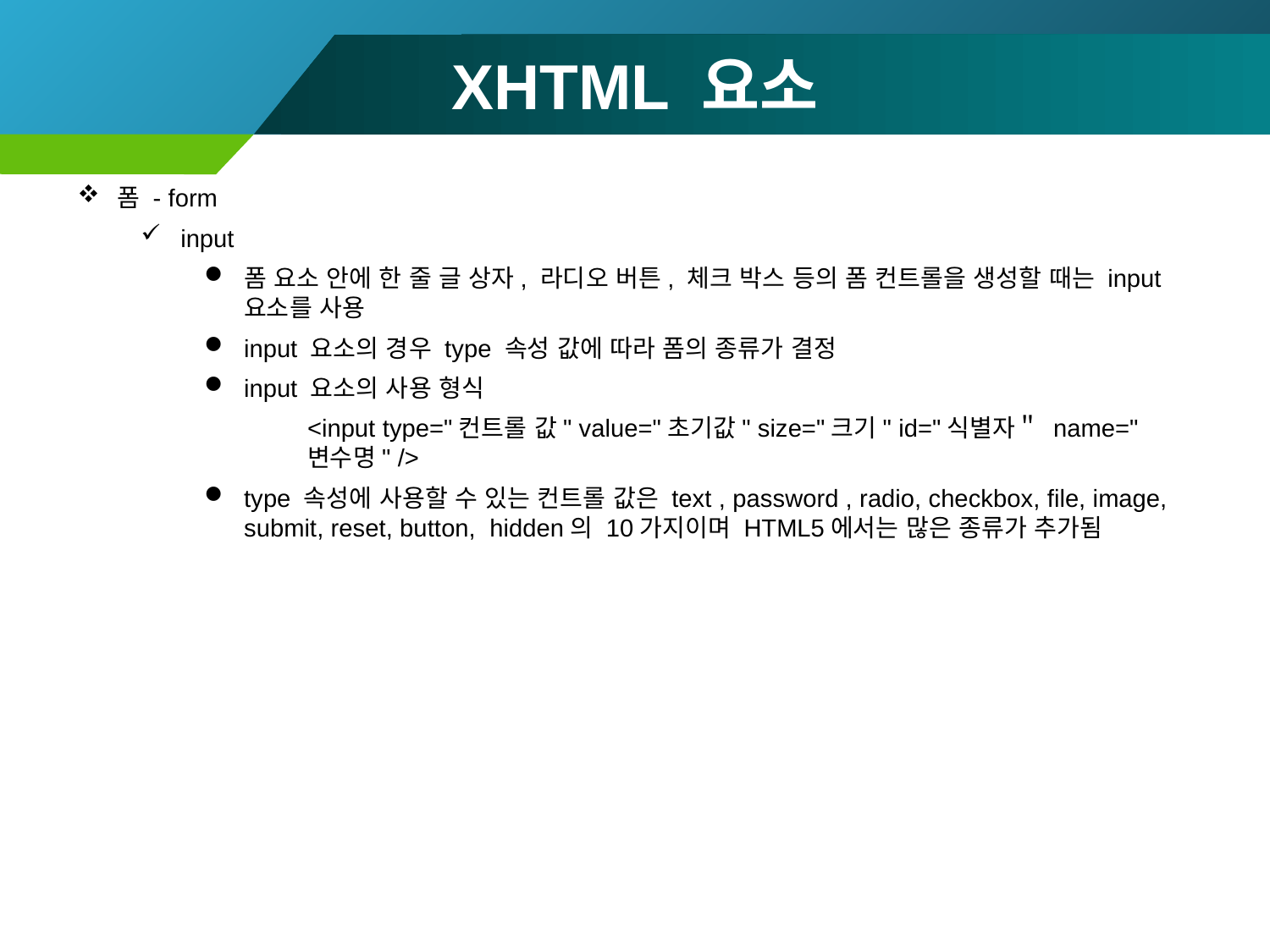

# XHTML 요소
폼 - form
input
폼 요소 안에 한 줄 글 상자, 라디오 버튼, 체크 박스 등의 폼 컨트롤을 생성할 때는 input 요소를 사용
input 요소의 경우 type 속성 값에 따라 폼의 종류가 결정
input 요소의 사용 형식
<input type="컨트롤 값" value="초기값" size="크기" id="식별자＂ name="변수명" />
type 속성에 사용할 수 있는 컨트롤 값은 text , password , radio, checkbox, file, image, submit, reset, button,  hidden의 10가지이며 HTML5에서는 많은 종류가 추가됨

111